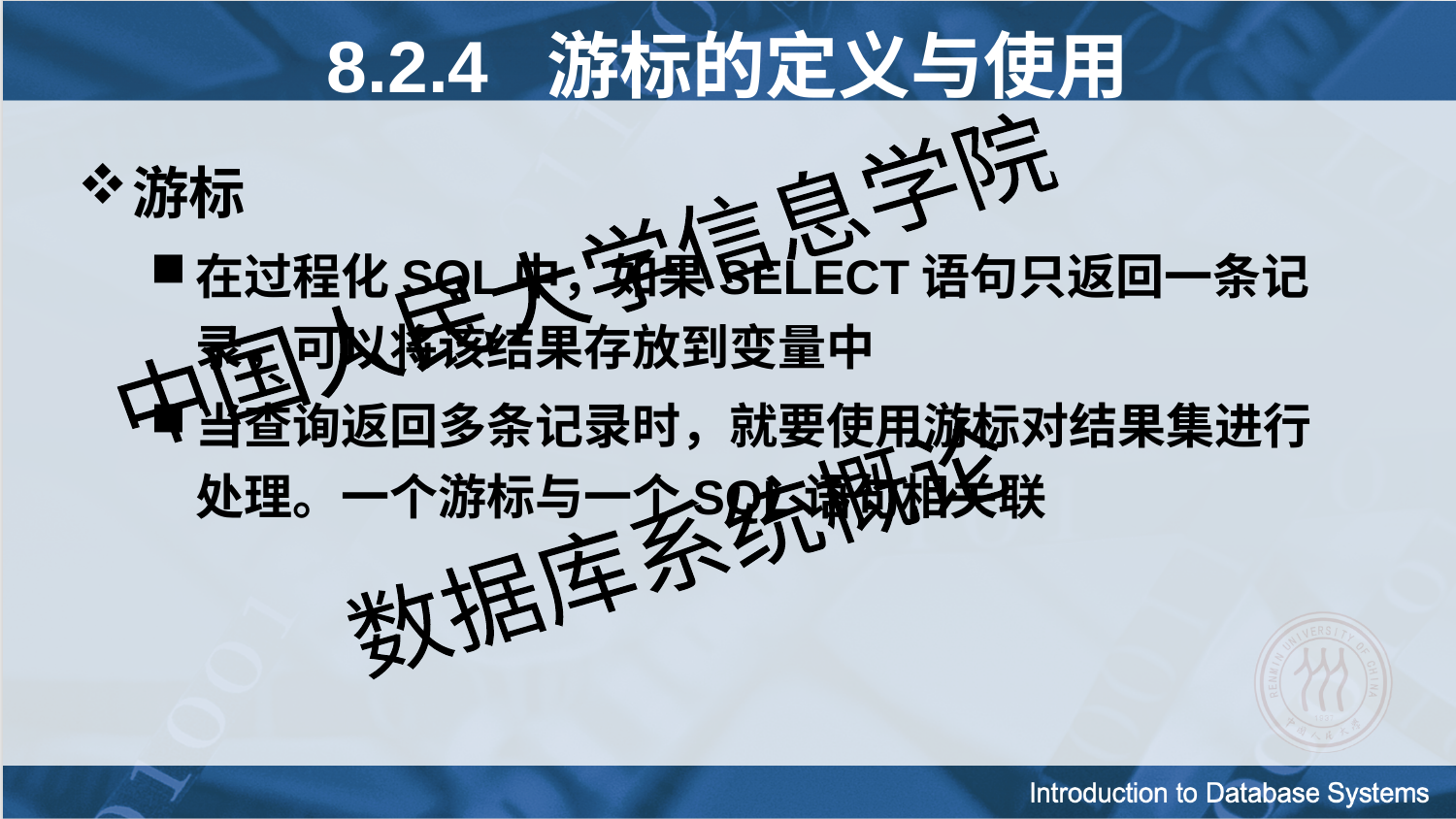

8.2.4  游标的定义与使用
游标
在过程化SQL中，如果SELECT语句只返回一条记录，可以将该结果存放到变量中
当查询返回多条记录时，就要使用游标对结果集进行处理。一个游标与一个SQL语句相关联